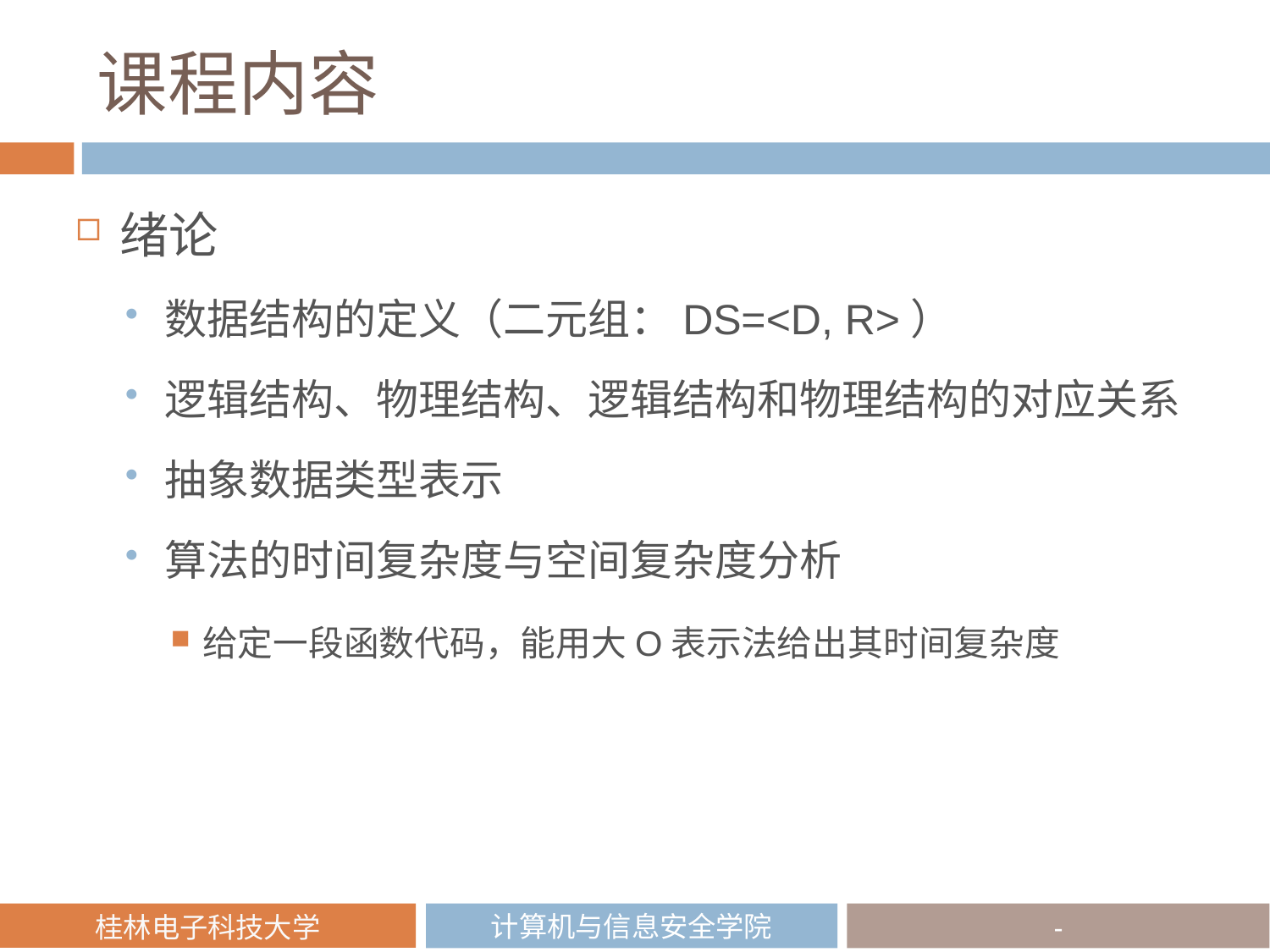

# 课程内容
绪论
数据结构的定义（二元组：DS=<D, R>）
逻辑结构、物理结构、逻辑结构和物理结构的对应关系
抽象数据类型表示
算法的时间复杂度与空间复杂度分析
给定一段函数代码，能用大O表示法给出其时间复杂度